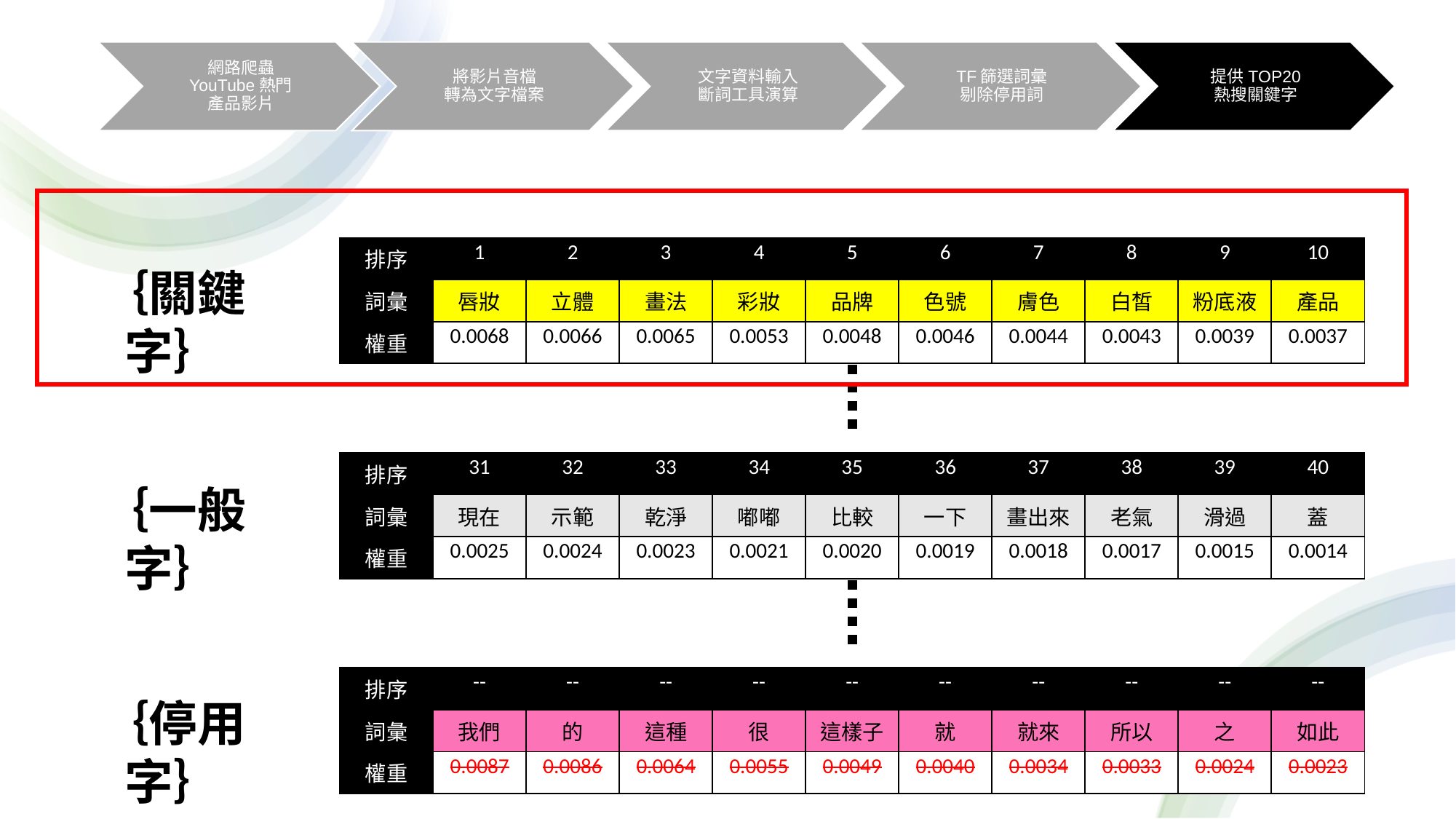

網路爬蟲
YouTube熱門
產品影片
將影片音檔
轉為文字檔案
文字資料輸入
斷詞工具演算
TF篩選詞彙
剔除停用詞
提供TOP20
熱搜關鍵字

| 排序 | 1 | 2 | 3 | 4 | 5 | 6 | 7 | 8 | 9 | 10 |
| --- | --- | --- | --- | --- | --- | --- | --- | --- | --- | --- |
| 詞彙 | 唇妝 | 立體 | 畫法 | 彩妝 | 品牌 | 色號 | 膚色 | 白皙 | 粉底液 | 產品 |
| 權重 | 0.0068 | 0.0066 | 0.0065 | 0.0053 | 0.0048 | 0.0046 | 0.0044 | 0.0043 | 0.0039 | 0.0037 |
｛關鍵字｝
| 排序 | 31 | 32 | 33 | 34 | 35 | 36 | 37 | 38 | 39 | 40 |
| --- | --- | --- | --- | --- | --- | --- | --- | --- | --- | --- |
| 詞彙 | 現在 | 示範 | 乾淨 | 嘟嘟 | 比較 | 一下 | 畫出來 | 老氣 | 滑過 | 蓋 |
| 權重 | 0.0025 | 0.0024 | 0.0023 | 0.0021 | 0.0020 | 0.0019 | 0.0018 | 0.0017 | 0.0015 | 0.0014 |
｛一般字｝
| 排序 | -- | -- | -- | -- | -- | -- | -- | -- | -- | -- |
| --- | --- | --- | --- | --- | --- | --- | --- | --- | --- | --- |
| 詞彙 | 我們 | 的 | 這種 | 很 | 這樣子 | 就 | 就來 | 所以 | 之 | 如此 |
| 權重 | 0.0087 | 0.0086 | 0.0064 | 0.0055 | 0.0049 | 0.0040 | 0.0034 | 0.0033 | 0.0024 | 0.0023 |
｛停用字｝